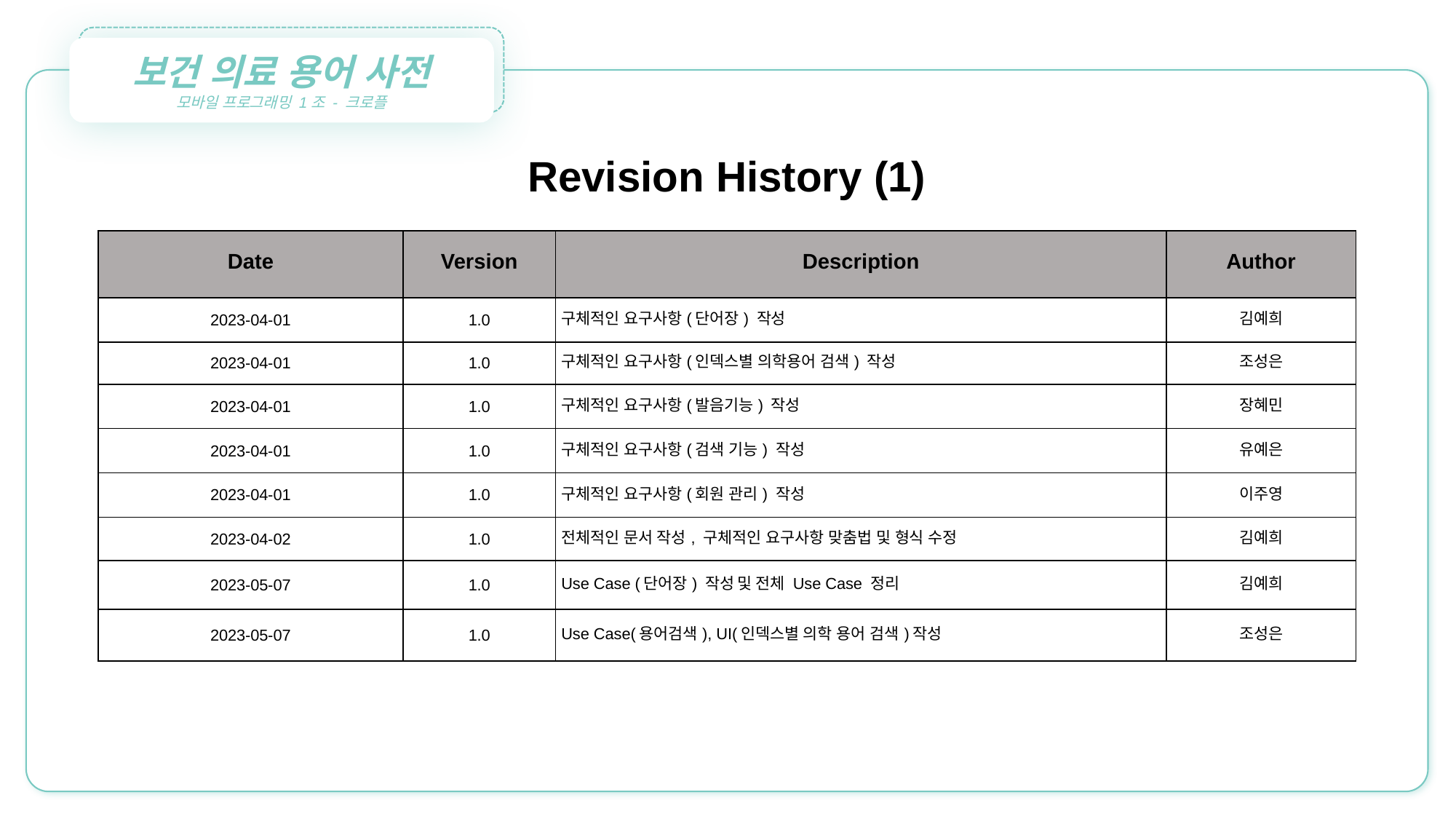

보건 의료 용어 사전
모바일 프로그래밍 1조 - 크로플

Revision History (1)
| Date | Version | Description | Author |
| --- | --- | --- | --- |
| 2023-04-01 | 1.0 | 구체적인 요구사항(단어장) 작성 | 김예희 |
| 2023-04-01 | 1.0 | 구체적인 요구사항(인덱스별 의학용어 검색) 작성 | 조성은 |
| 2023-04-01 | 1.0 | 구체적인 요구사항(발음기능) 작성 | 장혜민 |
| 2023-04-01 | 1.0 | 구체적인 요구사항(검색 기능) 작성 | 유예은 |
| 2023-04-01 | 1.0 | 구체적인 요구사항(회원 관리) 작성 | 이주영 |
| 2023-04-02 | 1.0 | 전체적인 문서 작성, 구체적인 요구사항 맞춤법 및 형식 수정 | 김예희 |
| 2023-05-07 | 1.0 | Use Case (단어장) 작성 및 전체 Use Case 정리 | 김예희 |
| 2023-05-07 | 1.0 | Use Case(용어검색), UI(인덱스별 의학 용어 검색)작성 | 조성은 |